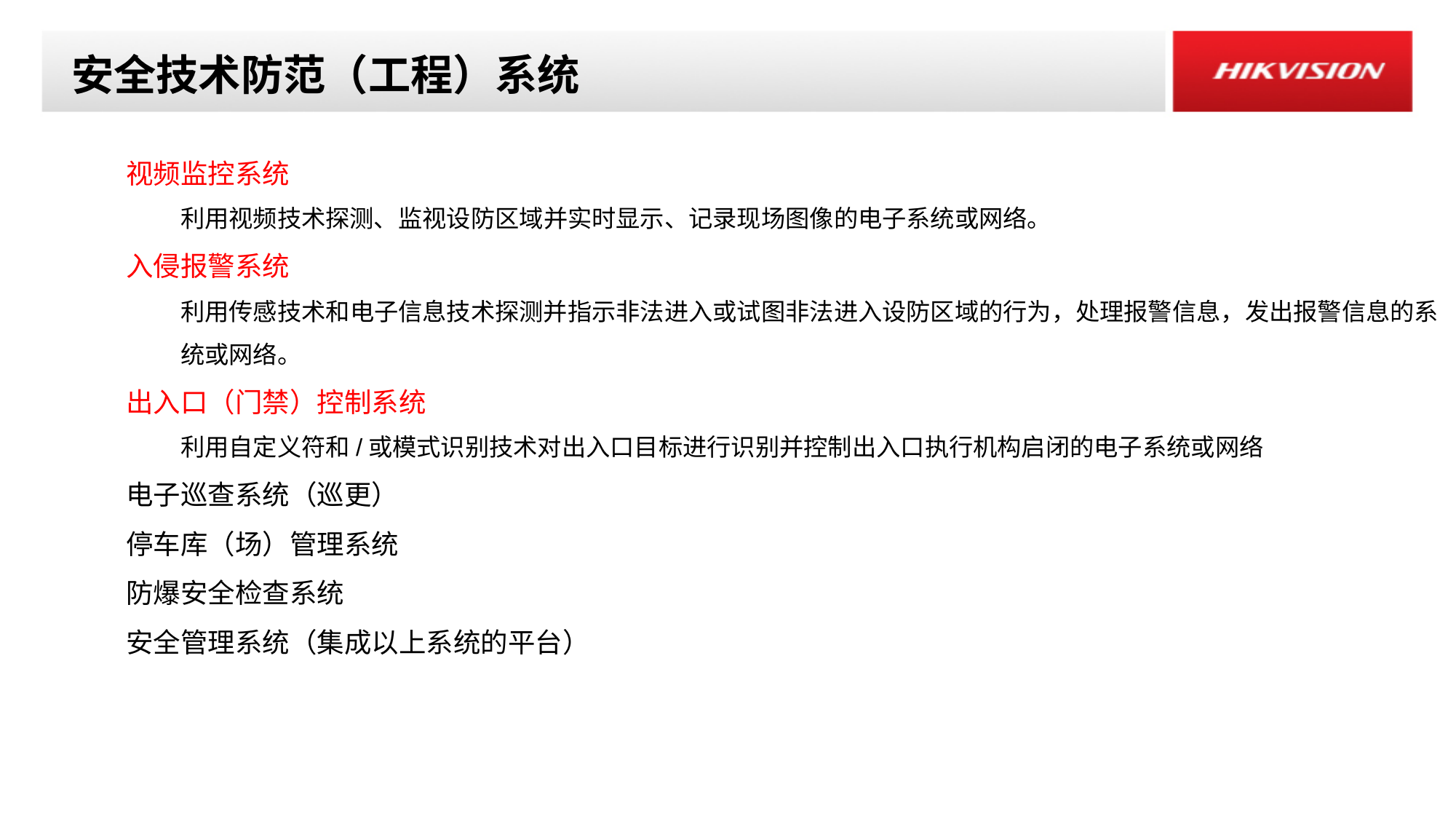

安全技术防范（工程）系统
视频监控系统
利用视频技术探测、监视设防区域并实时显示、记录现场图像的电子系统或网络。
入侵报警系统
利用传感技术和电子信息技术探测并指示非法进入或试图非法进入设防区域的行为，处理报警信息，发出报警信息的系统或网络。
出入口（门禁）控制系统
利用自定义符和/或模式识别技术对出入口目标进行识别并控制出入口执行机构启闭的电子系统或网络
电子巡查系统（巡更）
停车库（场）管理系统
防爆安全检查系统
安全管理系统（集成以上系统的平台）